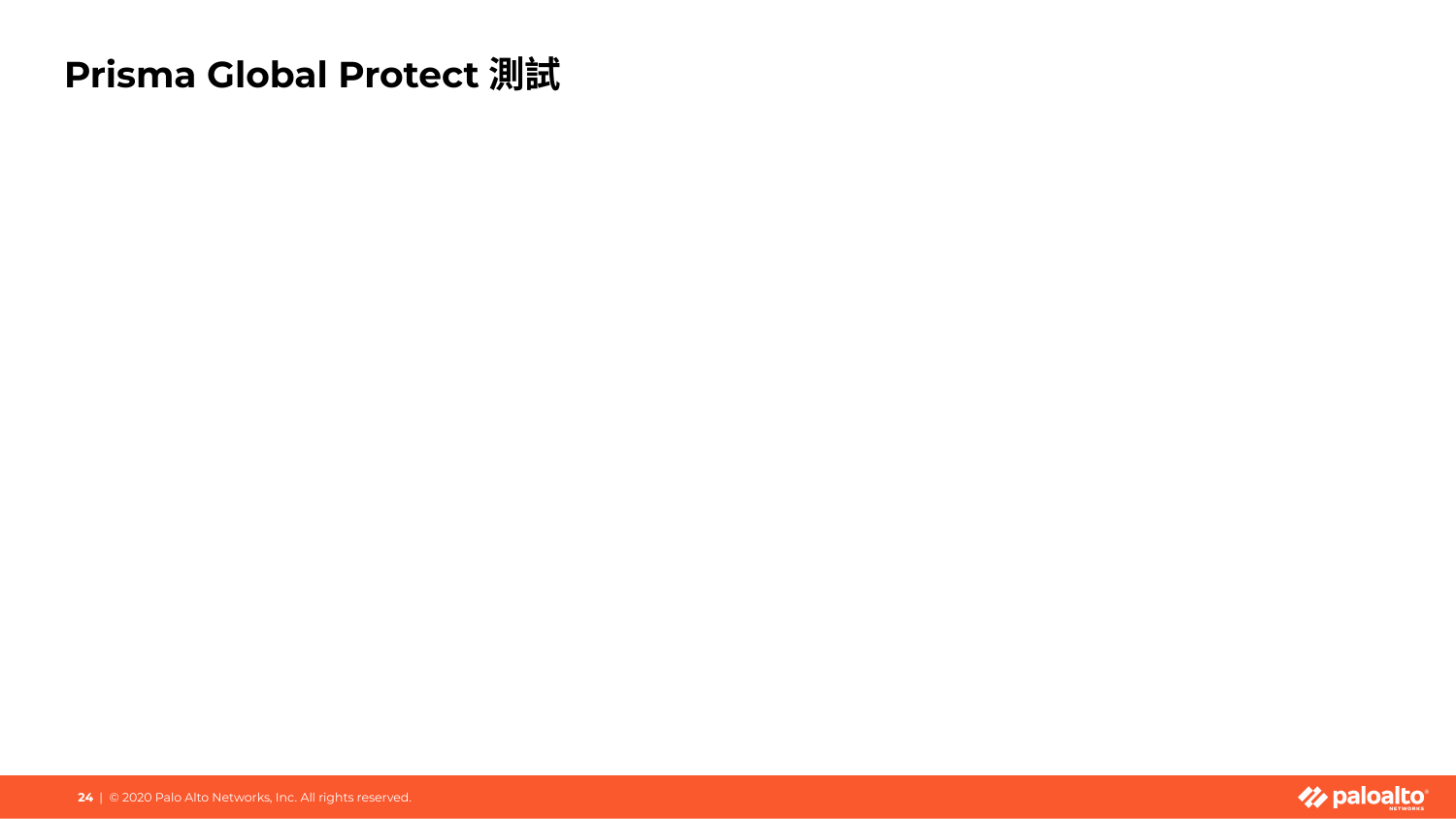

# Prisma Global Protect測試
24  |  © 2020 Palo Alto Networks, Inc. All rights reserved.